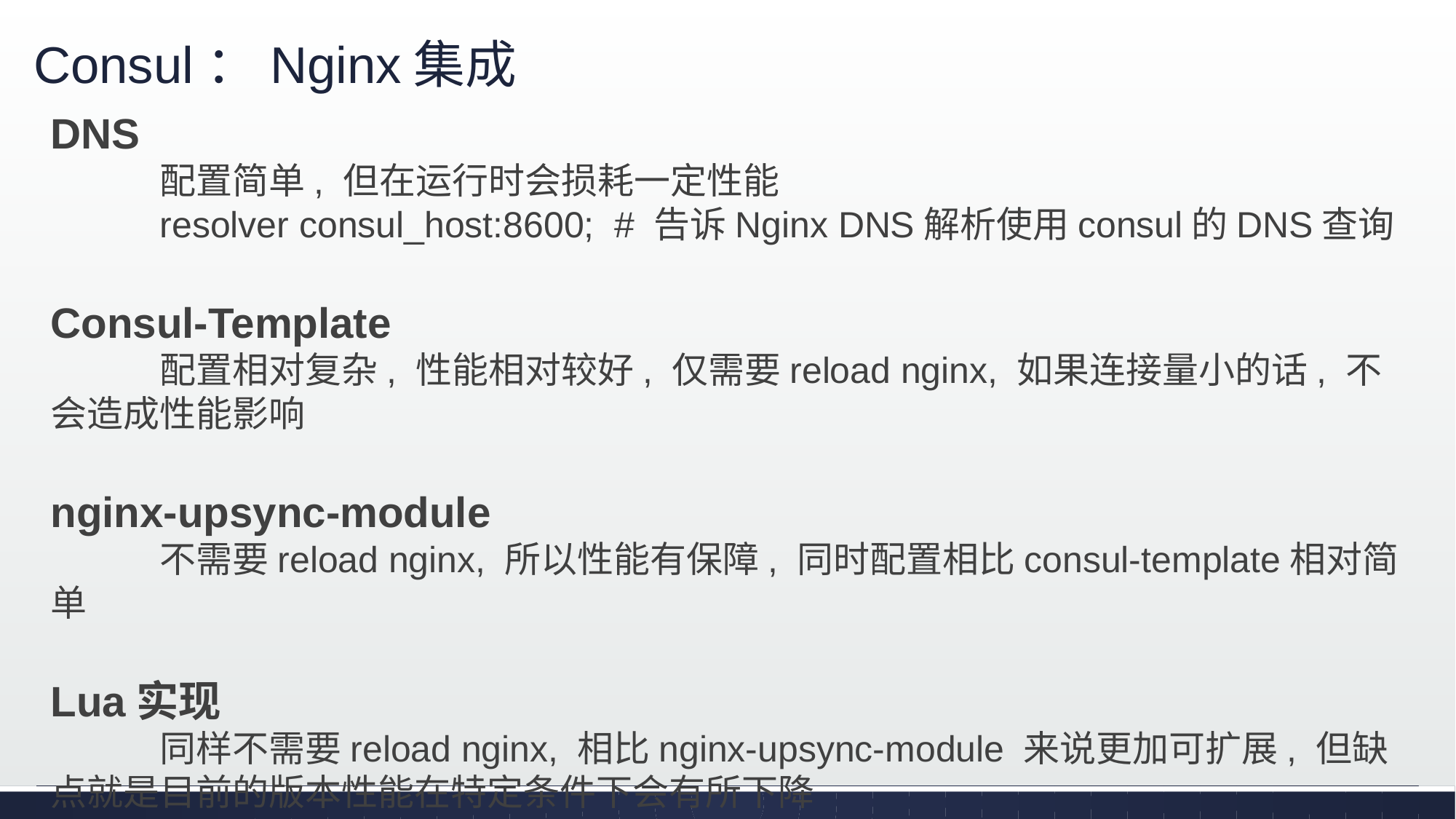

# Consul：Nginx集成
DNS
	配置简单, 但在运行时会损耗一定性能
	resolver consul_host:8600;  # 告诉Nginx DNS解析使用consul的DNS查询

Consul-Template
	配置相对复杂, 性能相对较好, 仅需要reload nginx, 如果连接量小的话, 不会造成性能影响

nginx-upsync-module
	不需要reload nginx, 所以性能有保障, 同时配置相比consul-template相对简单

Lua实现
	同样不需要reload nginx, 相比nginx-upsync-module 来说更加可扩展, 但缺点就是目前的版本性能在特定条件下会有所下降